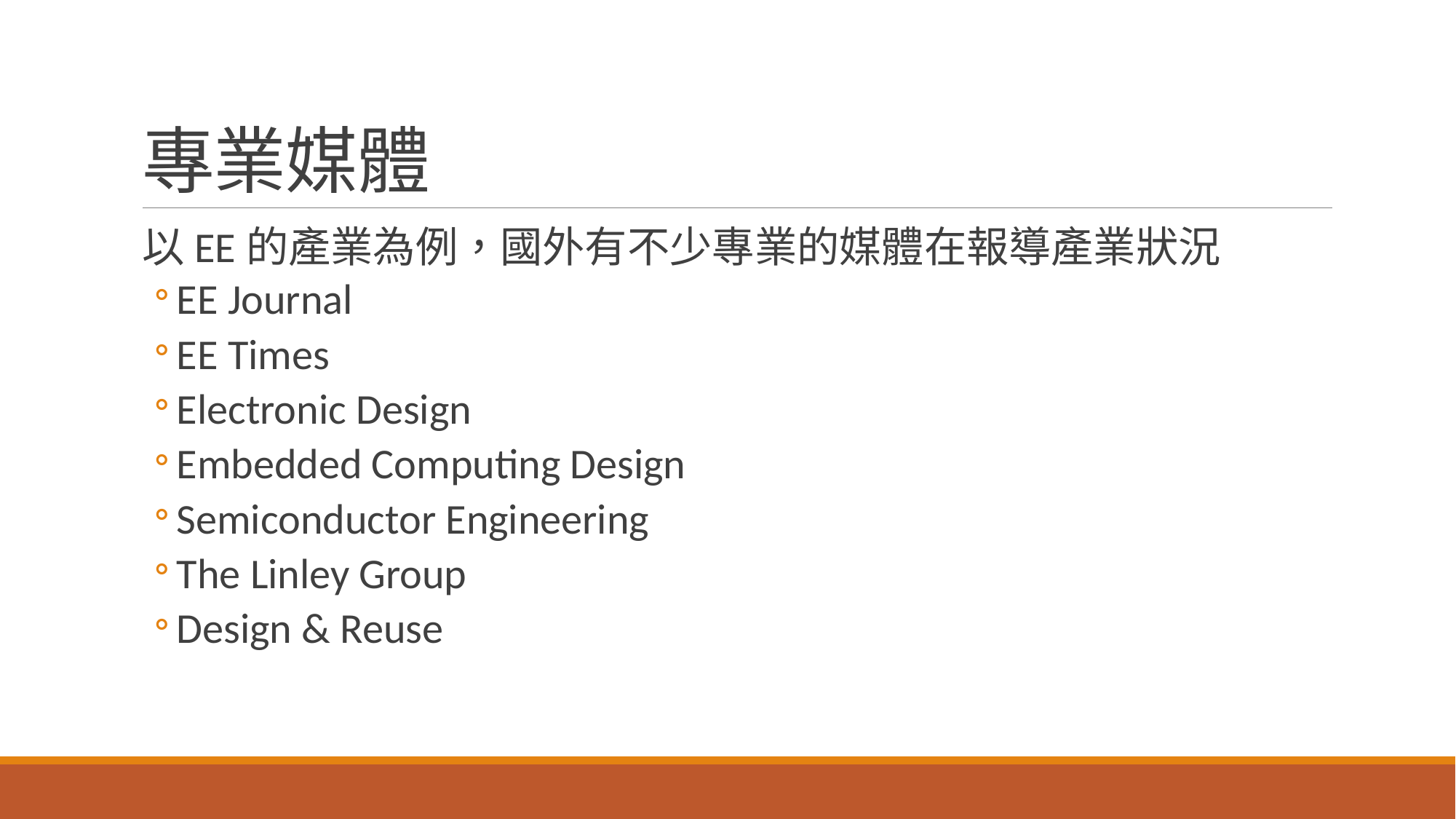

# 專業媒體
以EE的產業為例，國外有不少專業的媒體在報導產業狀況
EE Journal
EE Times
Electronic Design
Embedded Computing Design
Semiconductor Engineering
The Linley Group
Design & Reuse